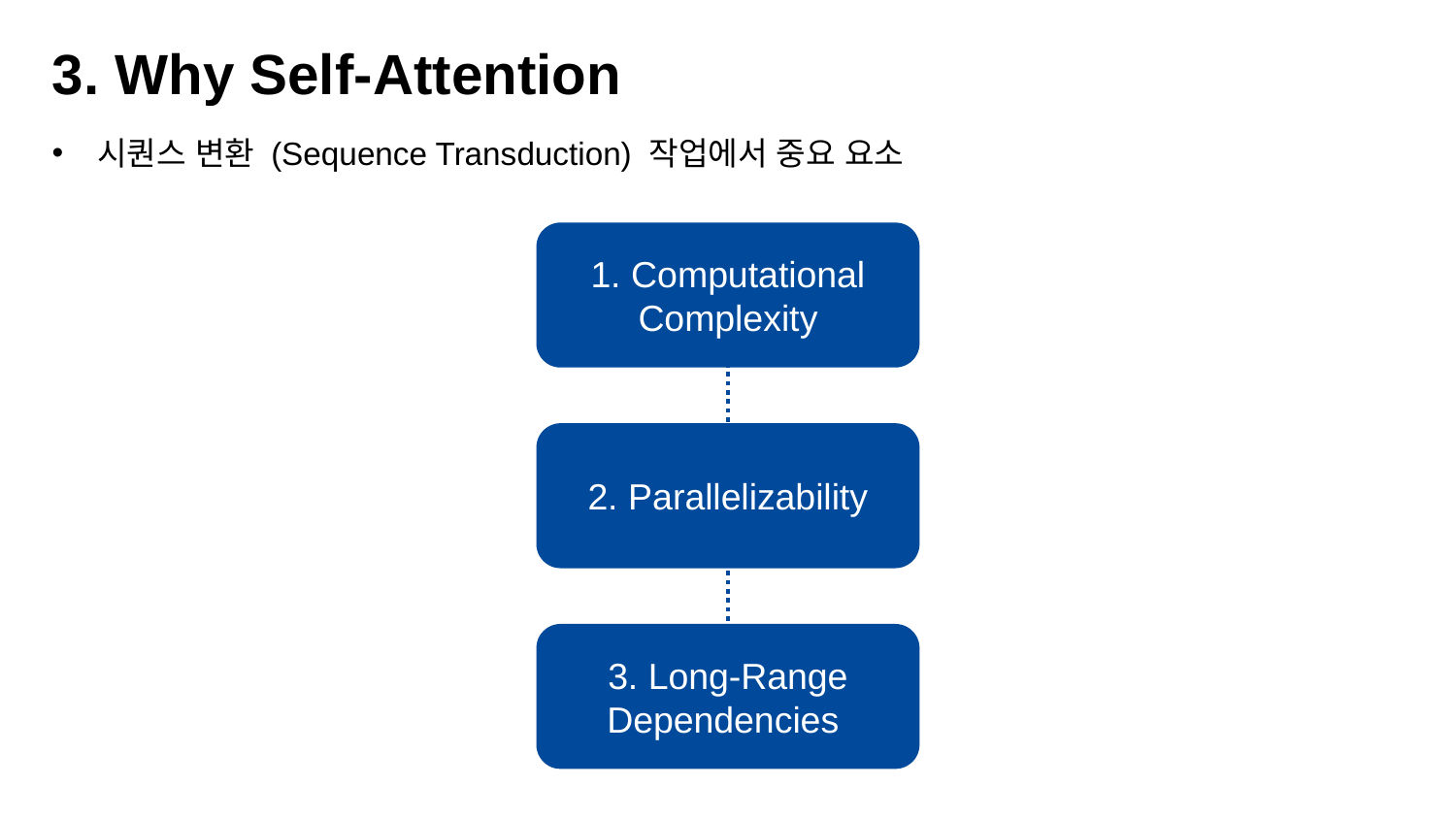

3. Why Self-Attention
시퀀스 변환 (Sequence Transduction) 작업에서 중요 요소
1. Computational Complexity
2. Parallelizability
3. Long-Range Dependencies